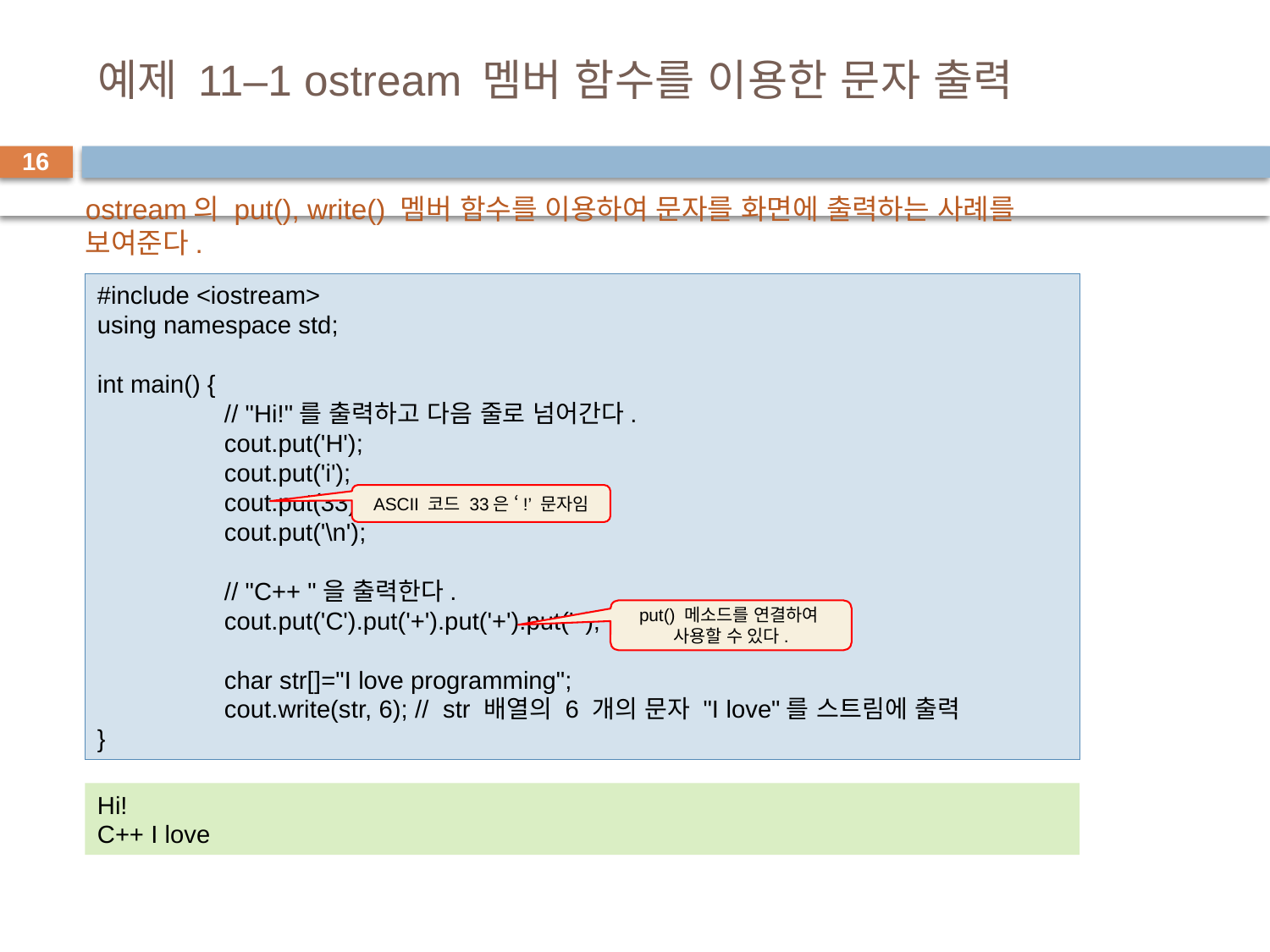

# 예제 11–1 ostream 멤버 함수를 이용한 문자 출력
16
ostream의 put(), write() 멤버 함수를 이용하여 문자를 화면에 출력하는 사례를 보여준다.
#include <iostream>
using namespace std;

int main() {
	// "Hi!"를 출력하고 다음 줄로 넘어간다.
	cout.put('H');
	cout.put('i');
	cout.put(33);
	cout.put('\n');

	// "C++ "을 출력한다.
	cout.put('C').put('+').put('+').put(' ');

	char str[]="I love programming";
	cout.write(str, 6); //  str 배열의 6 개의 문자 "I love"를 스트림에 출력
}
ASCII 코드 33은 ‘!’ 문자임
put() 메소드를 연결하여
사용할 수 있다.
Hi!
C++ I love